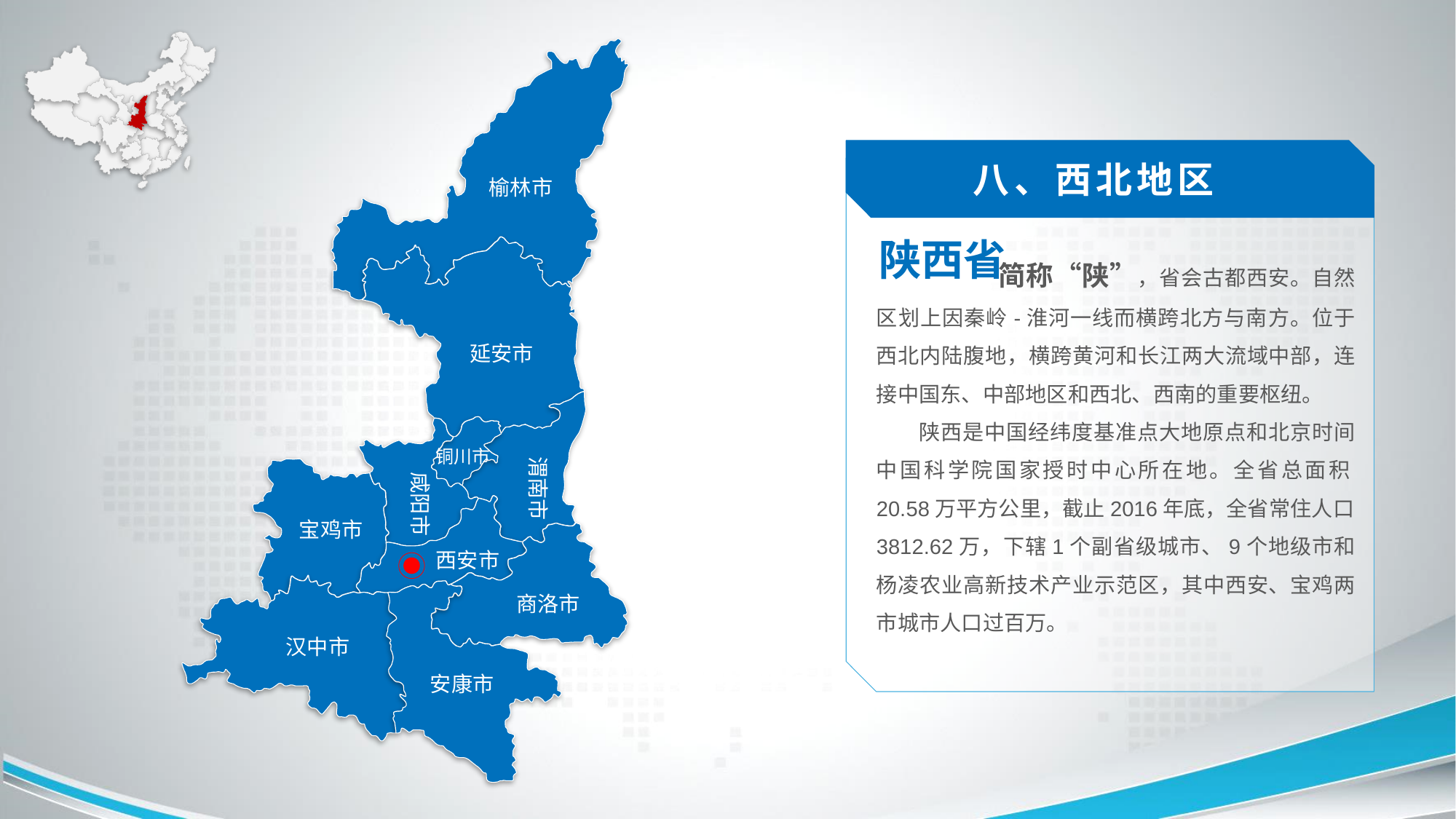

八、西北地区

榆林市
延安市
铜川市
渭南市
咸阳市
宝鸡市
西安市
商洛市
汉中市
安康市
陕西省

                      简称“陕”，省会古都西安。自然区划上因秦岭-淮河一线而横跨北方与南方。位于西北内陆腹地，横跨黄河和长江两大流域中部，连接中国东、中部地区和西北、西南的重要枢纽。
       陕西是中国经纬度基准点大地原点和北京时间中国科学院国家授时中心所在地。全省总面积20.58万平方公里，截止2016年底，全省常住人口3812.62万，下辖1个副省级城市、9个地级市和杨凌农业高新技术产业示范区，其中西安、宝鸡两市城市人口过百万。